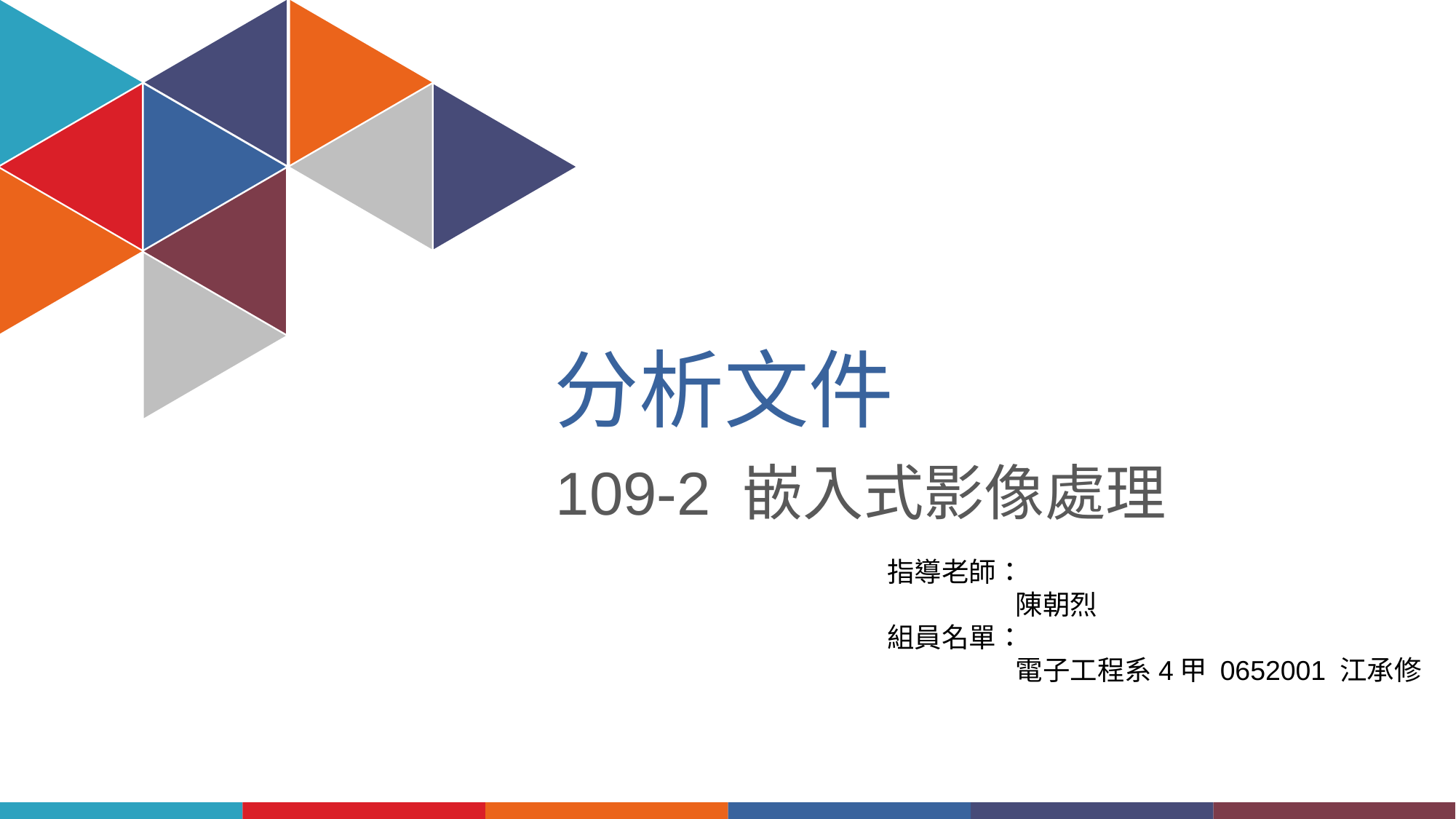

分析文件
109-2 嵌入式影像處理
指導老師：
陳朝烈
組員名單：
電子工程系4甲 0652001 江承修